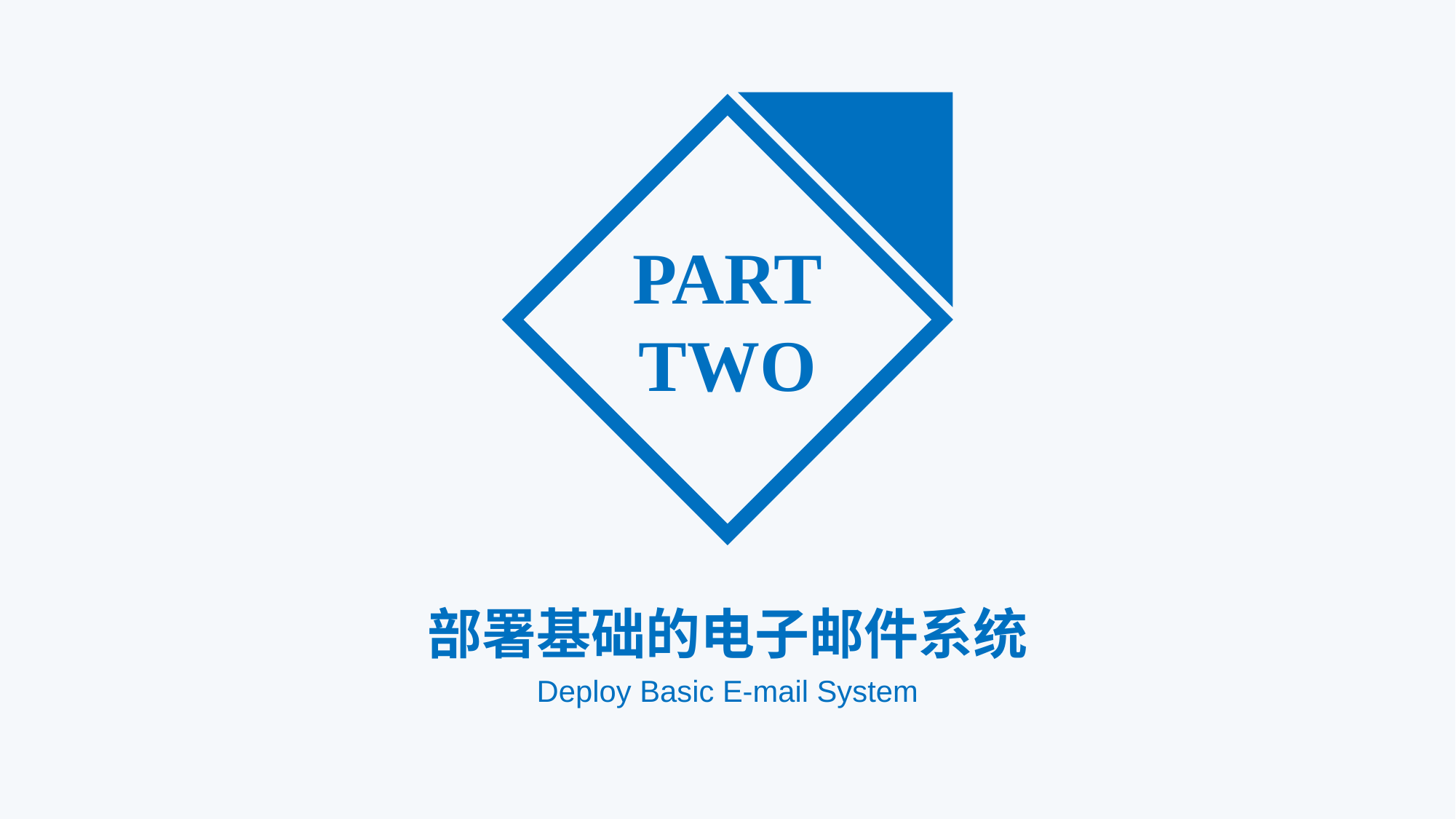

PART
TWO
部署基础的电子邮件系统
Deploy Basic E-mail System